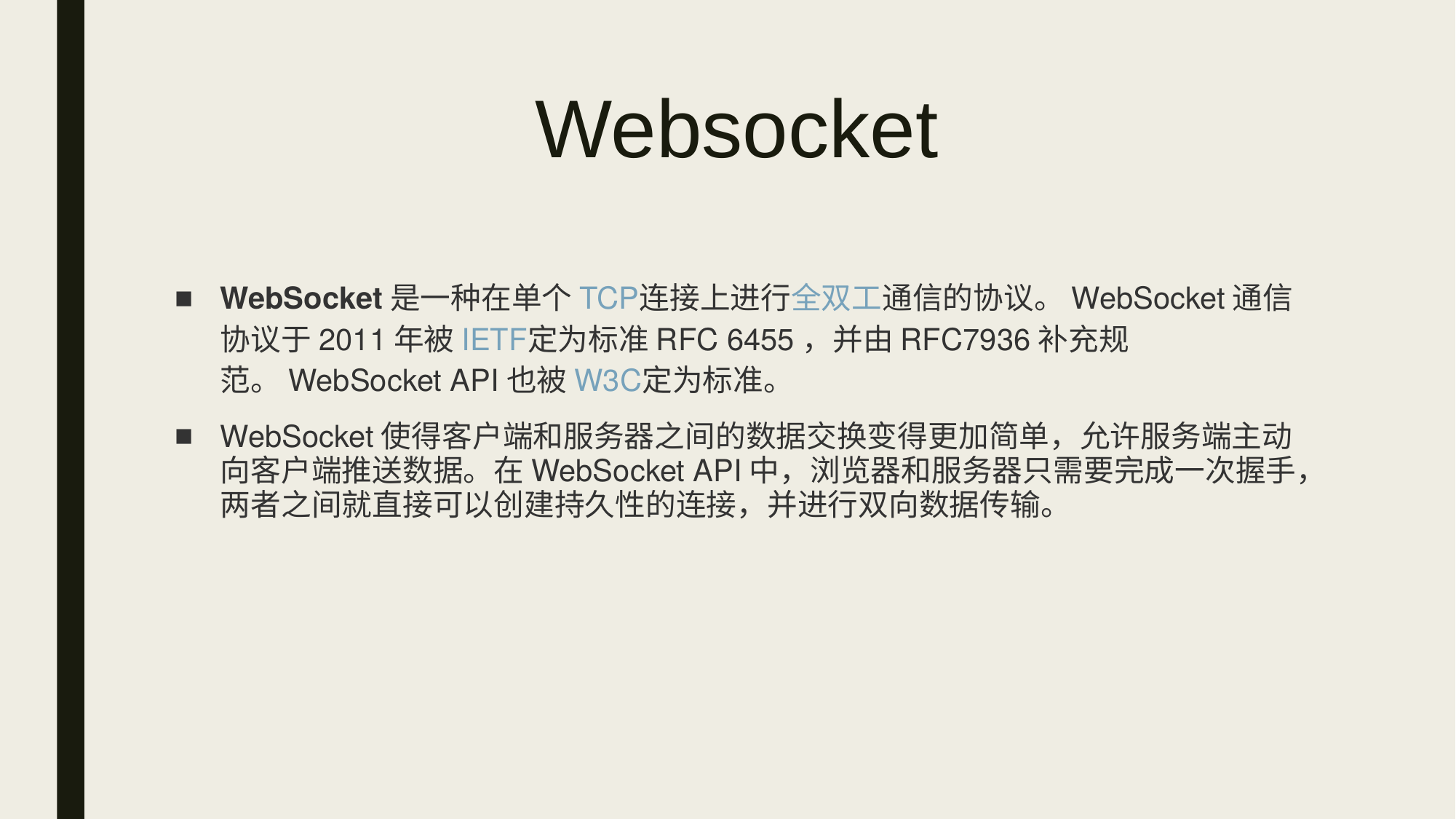

# Websocket
WebSocket是一种在单个TCP连接上进行全双工通信的协议。WebSocket通信协议于2011年被IETF定为标准RFC 6455，并由RFC7936补充规范。WebSocket API也被W3C定为标准。
WebSocket使得客户端和服务器之间的数据交换变得更加简单，允许服务端主动向客户端推送数据。在WebSocket API中，浏览器和服务器只需要完成一次握手，两者之间就直接可以创建持久性的连接，并进行双向数据传输。